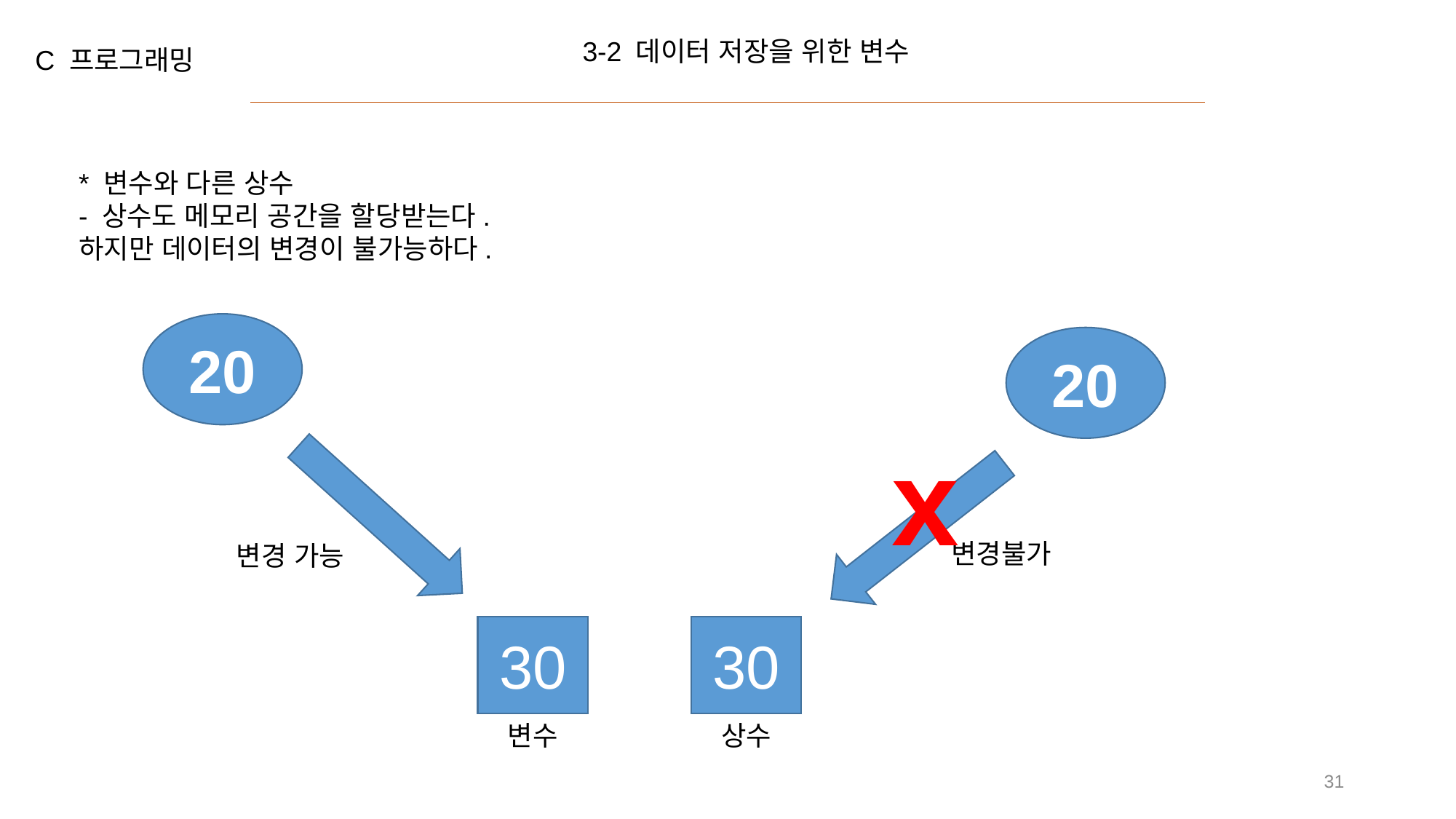

3-2 데이터 저장을 위한 변수
C 프로그래밍
* 변수와 다른 상수
- 상수도 메모리 공간을 할당받는다.
하지만 데이터의 변경이 불가능하다.
20
20

x
변경불가
변경 가능
30
30
변수
상수
31